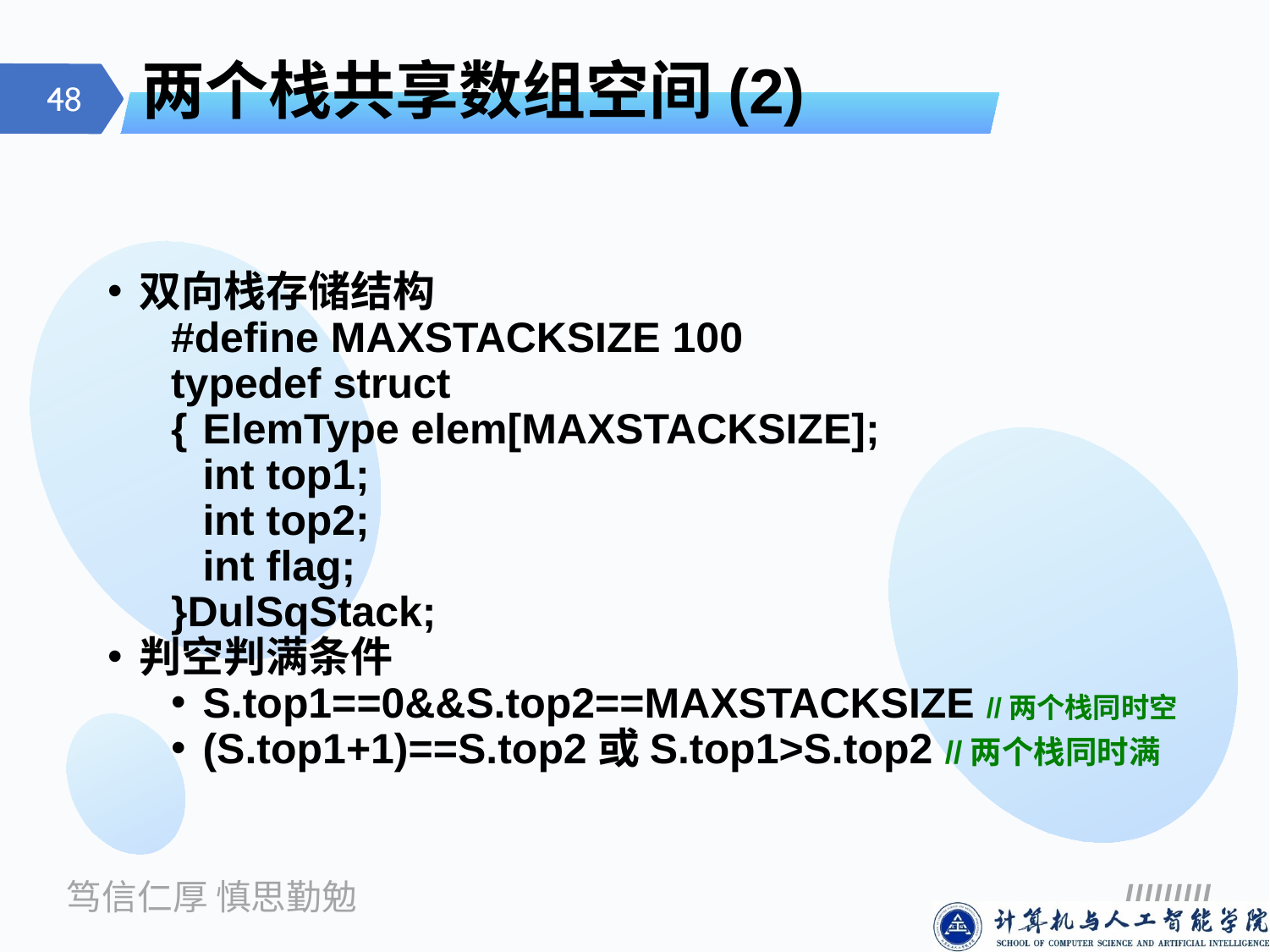

# 两个栈共享数组空间(2)
双向栈存储结构
#define MAXSTACKSIZE 100
typedef struct
{	ElemType elem[MAXSTACKSIZE];
	int top1;
	int top2;
	int flag;
}DulSqStack;
判空判满条件
S.top1==0&&S.top2==MAXSTACKSIZE //两个栈同时空
(S.top1+1)==S.top2或S.top1>S.top2 //两个栈同时满